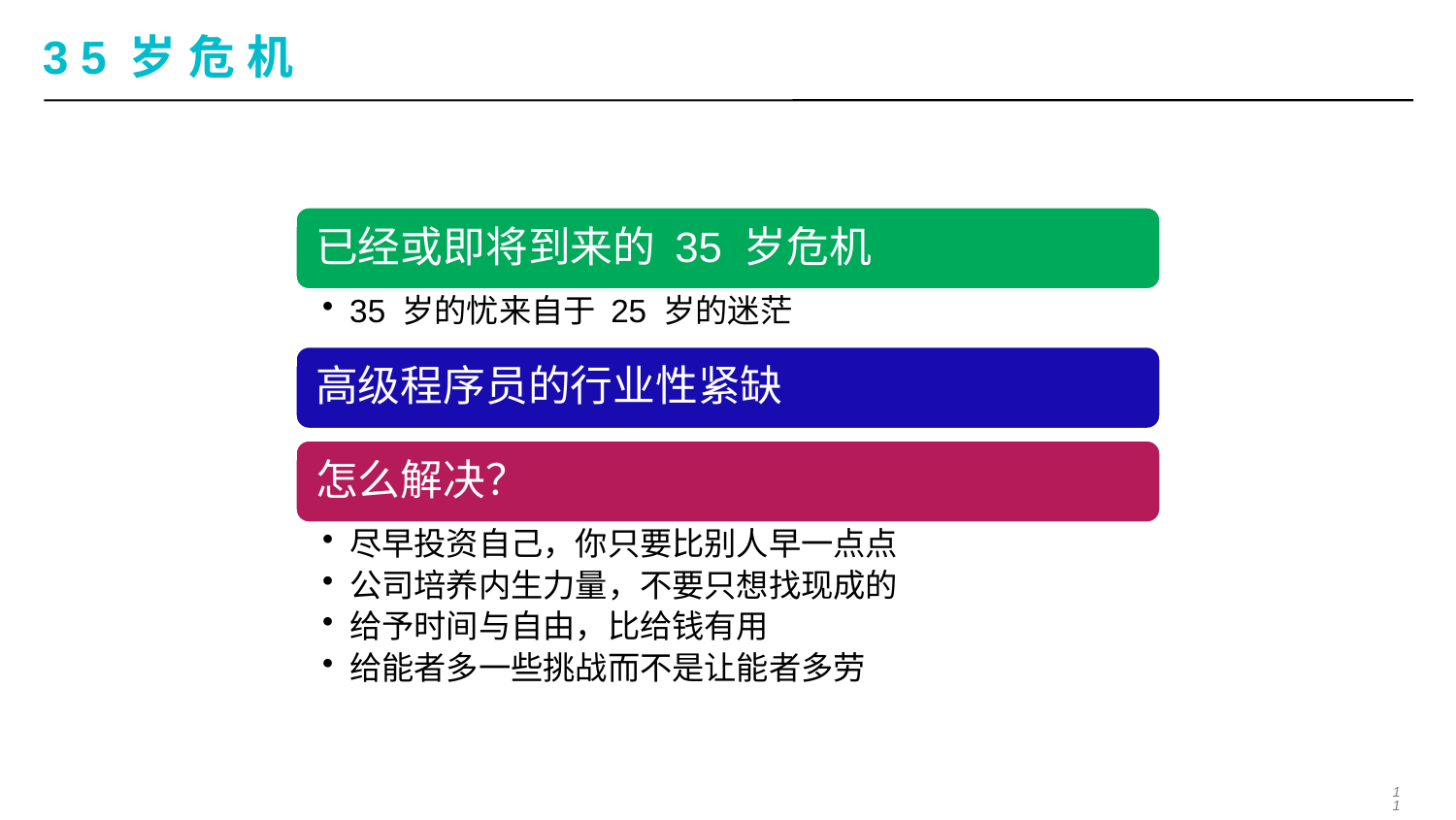

# 35岁危机
已经或即将到来的 35 岁危机
35 岁的忧来自于 25 岁的迷茫
高级程序员的行业性紧缺
怎么解决？
尽早投资自己，你只要比别人早一点点
公司培养内生力量，不要只想找现成的
给予时间与自由，比给钱有用
给能者多一些挑战而不是让能者多劳
11